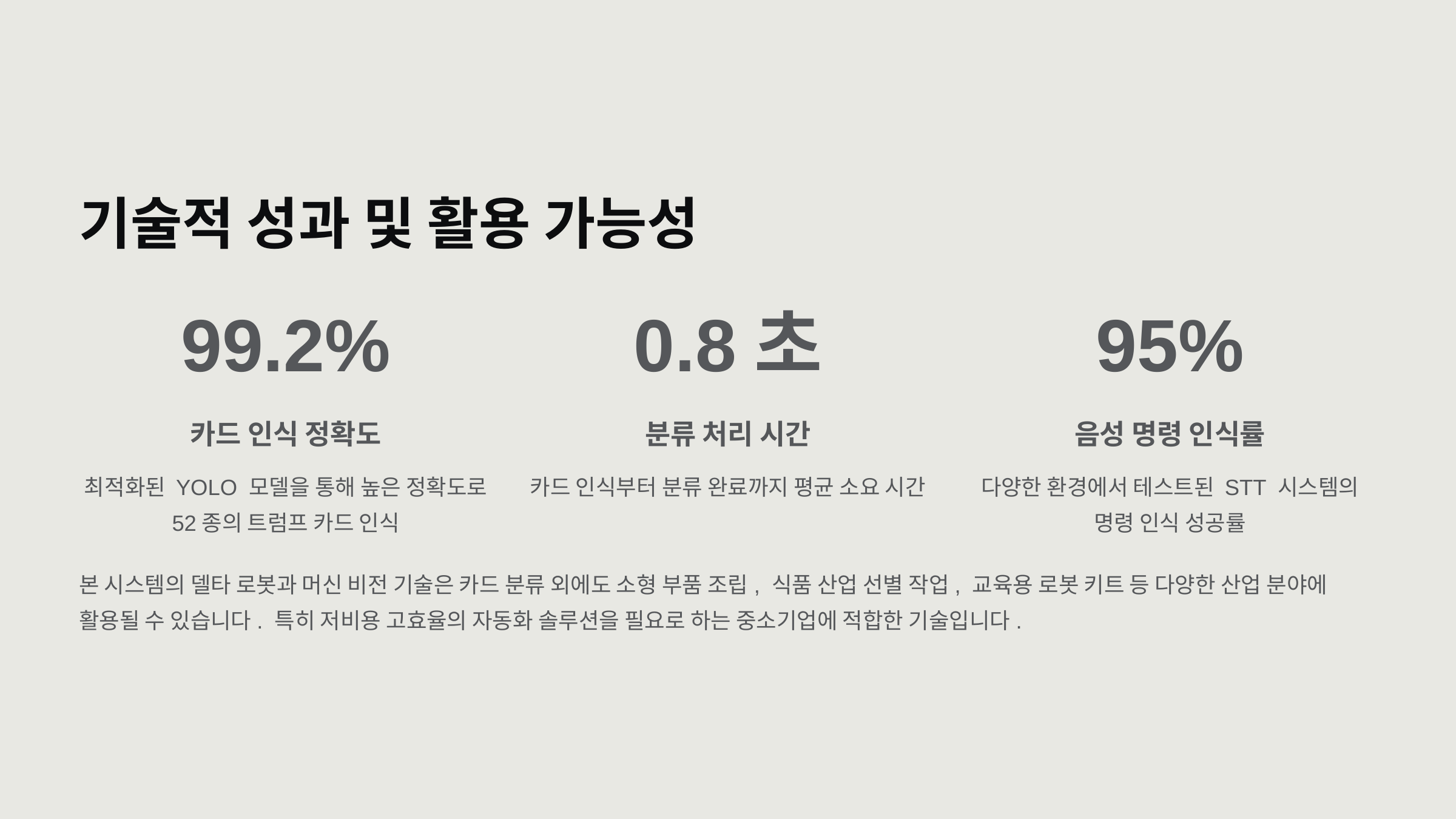

기술적 성과 및 활용 가능성
99.2%
0.8초
95%
카드 인식 정확도
분류 처리 시간
음성 명령 인식률
최적화된 YOLO 모델을 통해 높은 정확도로 52종의 트럼프 카드 인식
카드 인식부터 분류 완료까지 평균 소요 시간
다양한 환경에서 테스트된 STT 시스템의 명령 인식 성공률
본 시스템의 델타 로봇과 머신 비전 기술은 카드 분류 외에도 소형 부품 조립, 식품 산업 선별 작업, 교육용 로봇 키트 등 다양한 산업 분야에 활용될 수 있습니다. 특히 저비용 고효율의 자동화 솔루션을 필요로 하는 중소기업에 적합한 기술입니다.